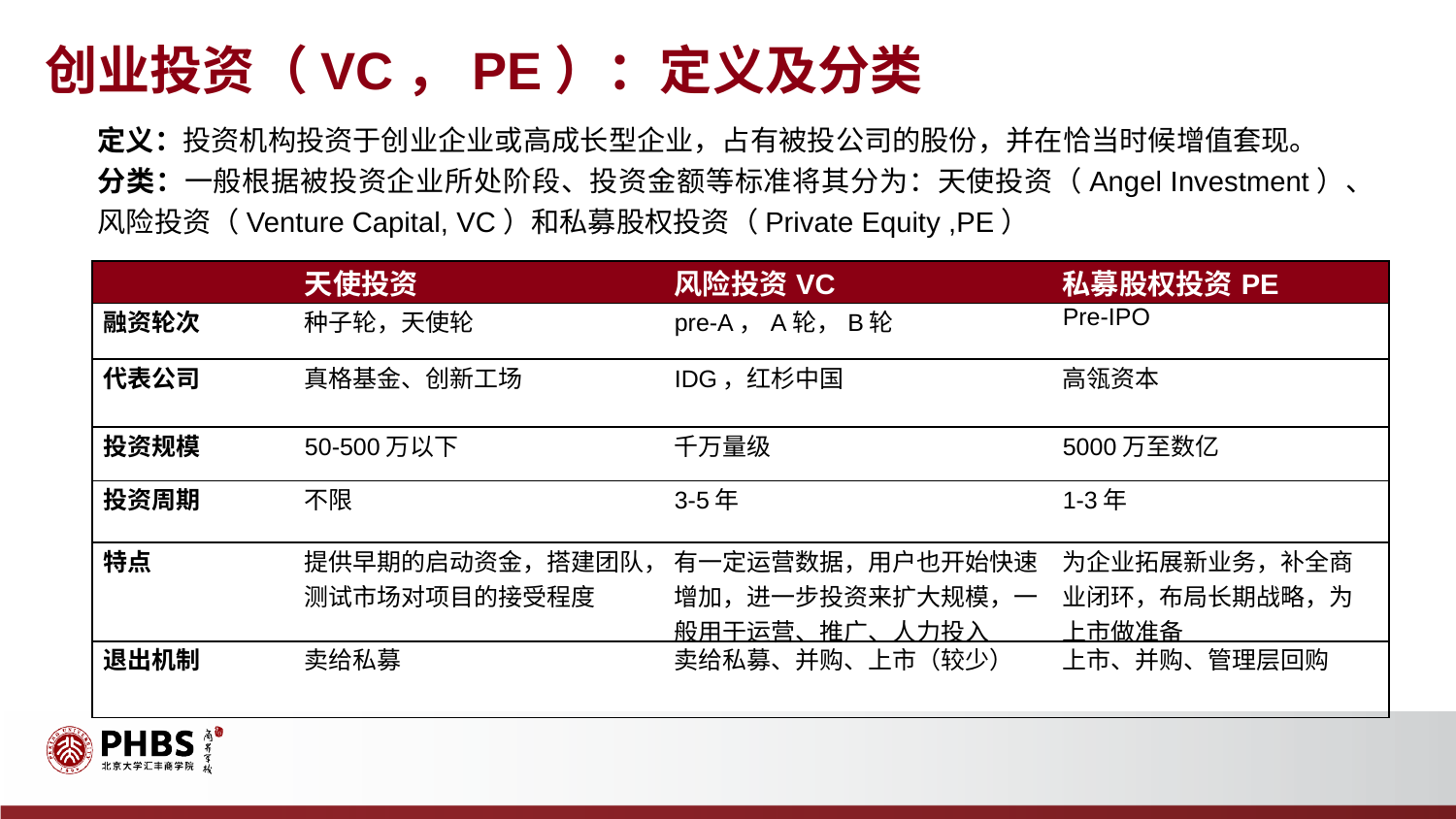

创业投资（VC，PE）：定义及分类
定义：投资机构投资于创业企业或高成长型企业，占有被投公司的股份，并在恰当时候增值套现。
分类：一般根据被投资企业所处阶段、投资金额等标准将其分为：天使投资（Angel Investment）、风险投资（Venture Capital, VC）和私募股权投资（Private Equity ,PE）
|  | 天使投资 | 风险投资VC | 私募股权投资PE |
| --- | --- | --- | --- |
| 融资轮次 | 种子轮，天使轮 | pre-A，A轮，B轮 | Pre-IPO |
| 代表公司 | 真格基金、创新工场 | IDG，红杉中国 | 高瓴资本 |
| 投资规模 | 50-500万以下 | 千万量级 | 5000万至数亿 |
| 投资周期 | 不限 | 3-5年 | 1-3年 |
| 特点 | 提供早期的启动资金，搭建团队，测试市场对项目的接受程度 | 有一定运营数据，用户也开始快速增加，进一步投资来扩大规模，一般用于运营、推广、人力投入 | 为企业拓展新业务，补全商业闭环，布局长期战略，为上市做准备 |
| 退出机制 | 卖给私募 | 卖给私募、并购、上市（较少） | 上市、并购、管理层回购 |
用户可以在投影仪或者计算机上进行演示也可以将演示文稿打印出来